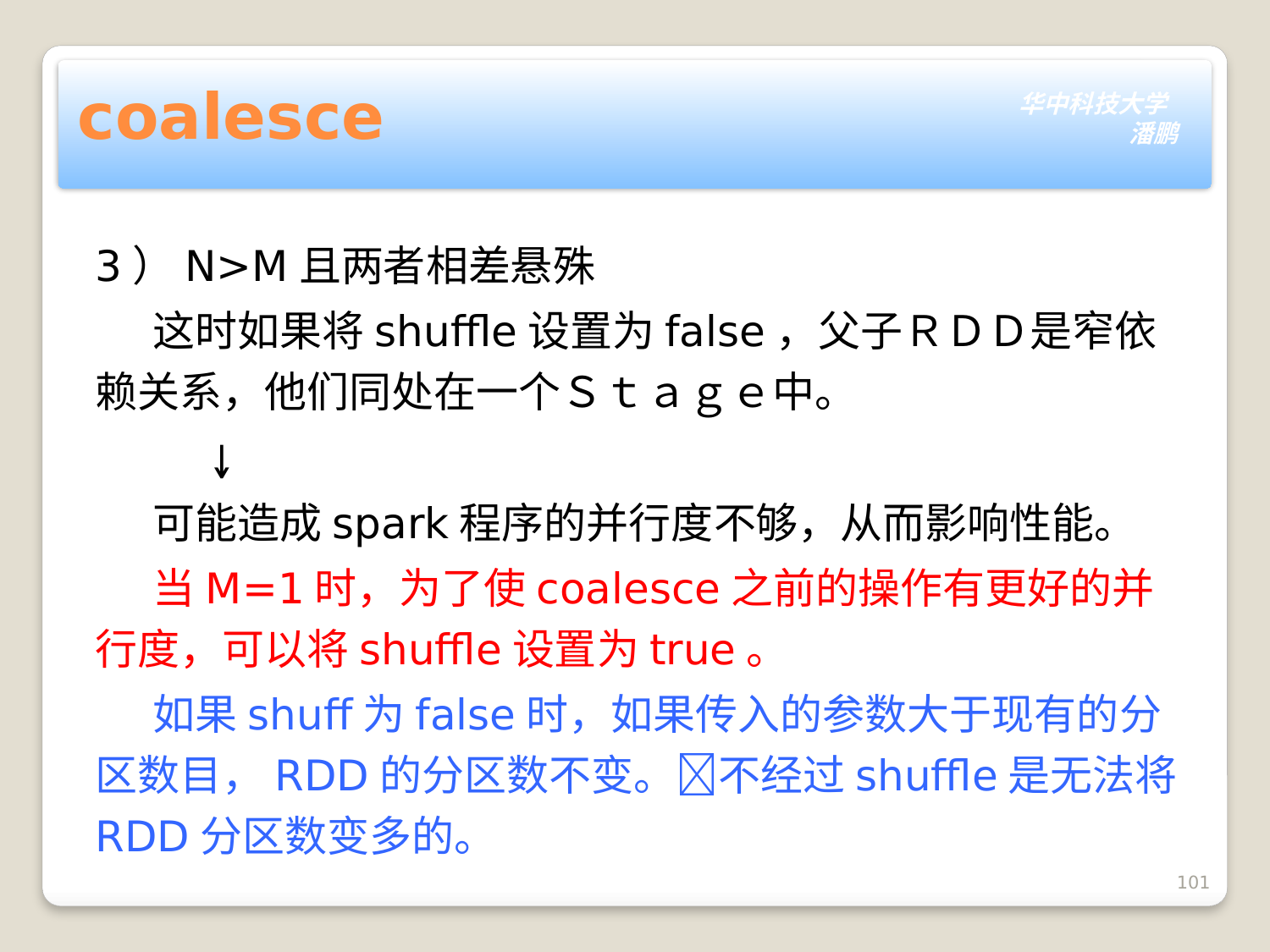

# coalesce
3）N>M且两者相差悬殊
     这时如果将shuffle设置为false，父子ＲＤＤ是窄依赖关系，他们同处在一个Ｓｔａｇｅ中。
          ↓
     可能造成spark程序的并行度不够，从而影响性能。
     当M=1时，为了使coalesce之前的操作有更好的并行度，可以将shuffle设置为true。
     如果shuff为false时，如果传入的参数大于现有的分区数目，RDD的分区数不变。→不经过shuffle是无法将RDD分区数变多的。
101